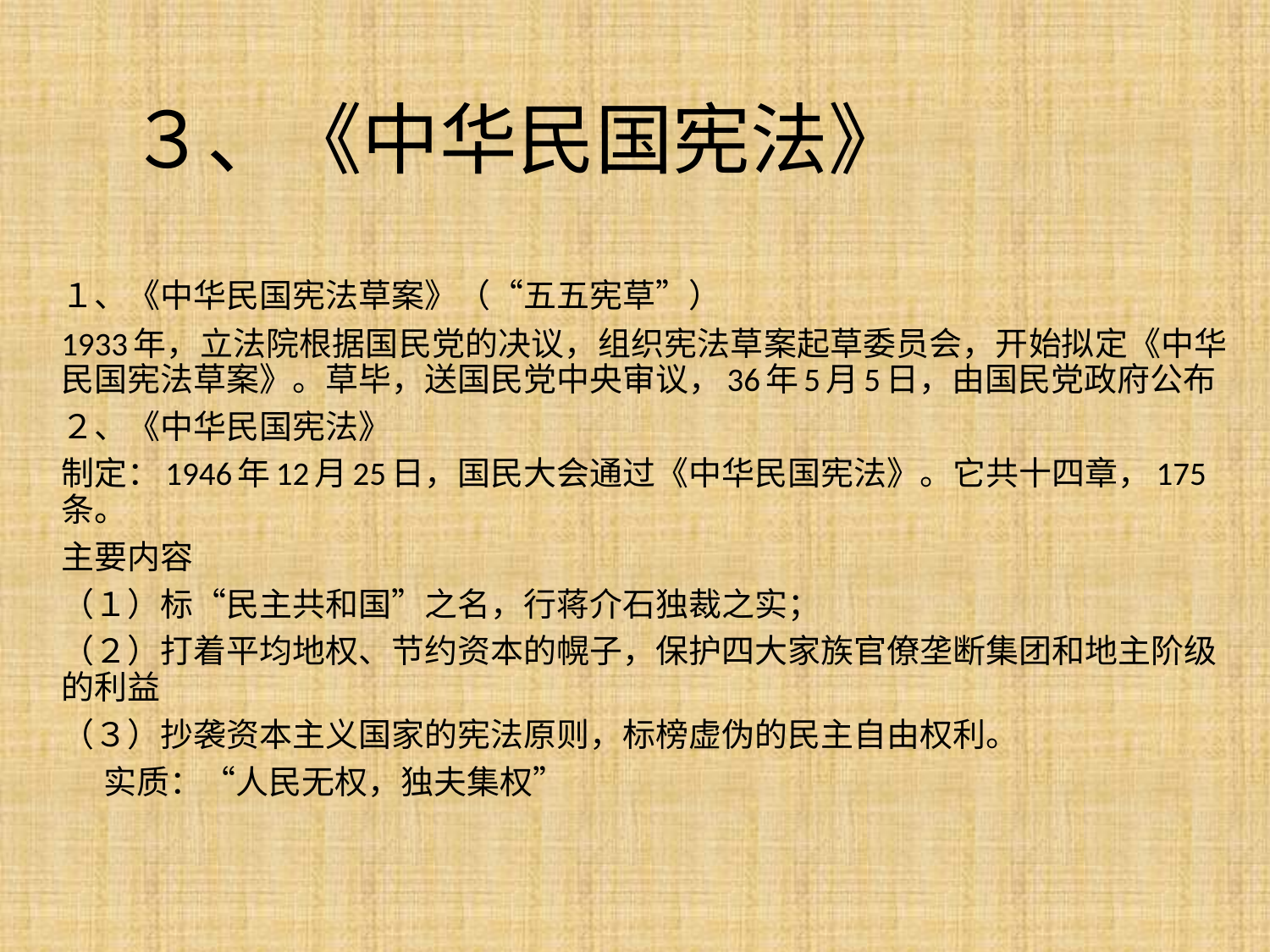

# ３、《中华民国宪法》
１、《中华民国宪法草案》（“五五宪草”）
1933年，立法院根据国民党的决议，组织宪法草案起草委员会，开始拟定《中华民国宪法草案》。草毕，送国民党中央审议，36年5月5日，由国民党政府公布
２、《中华民国宪法》
制定：1946年12月25日，国民大会通过《中华民国宪法》。它共十四章，175条。
主要内容
（１）标“民主共和国”之名，行蒋介石独裁之实；
（２）打着平均地权、节约资本的幌子，保护四大家族官僚垄断集团和地主阶级的利益
（３）抄袭资本主义国家的宪法原则，标榜虚伪的民主自由权利。
     实质：“人民无权，独夫集权”